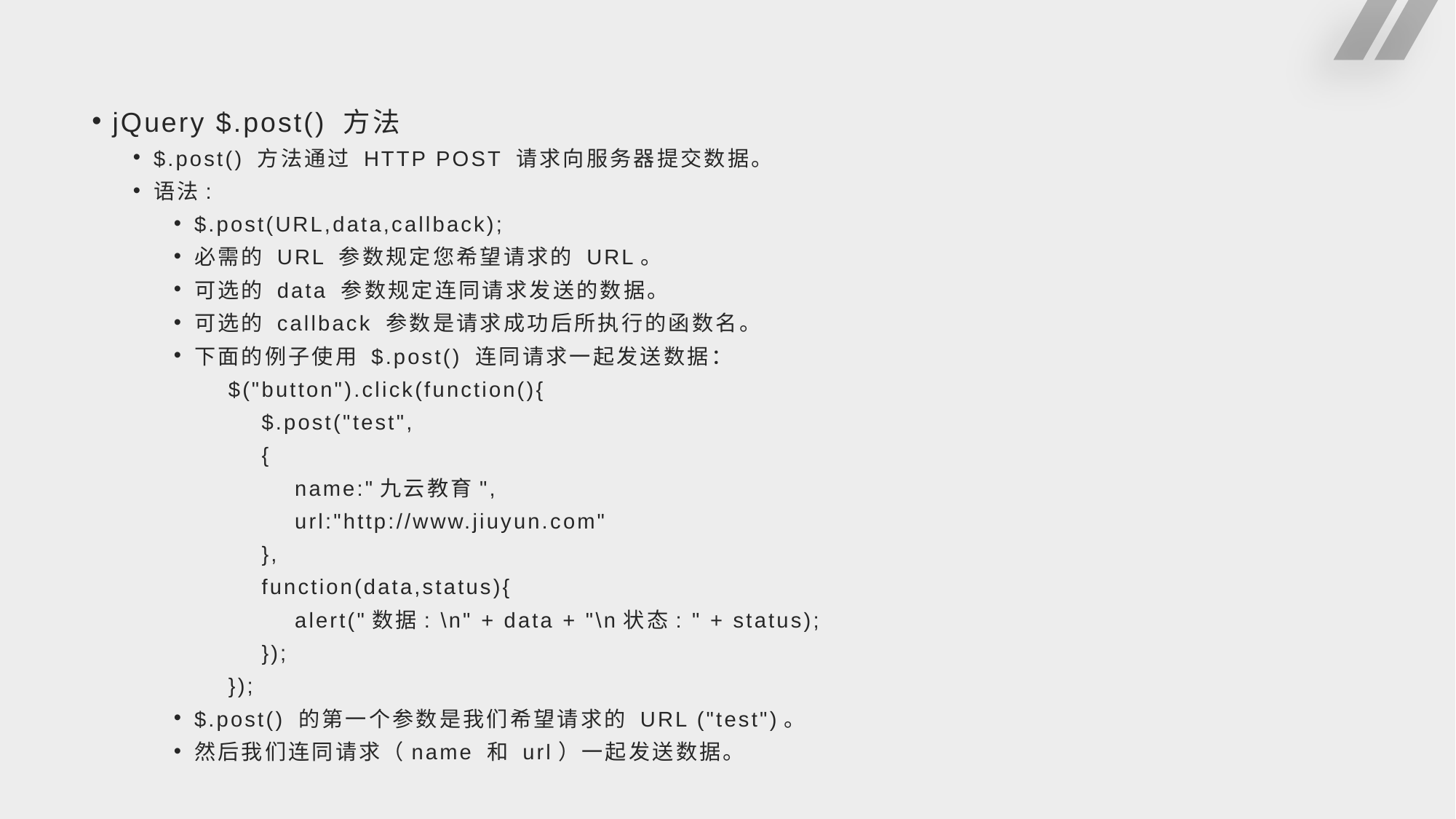

#
jQuery $.post() 方法
$.post() 方法通过 HTTP POST 请求向服务器提交数据。
语法:
$.post(URL,data,callback);
必需的 URL 参数规定您希望请求的 URL。
可选的 data 参数规定连同请求发送的数据。
可选的 callback 参数是请求成功后所执行的函数名。
下面的例子使用 $.post() 连同请求一起发送数据：
$("button").click(function(){
    $.post("test",
    {
        name:"九云教育",
        url:"http://www.jiuyun.com"
    },
    function(data,status){
        alert("数据: \n" + data + "\n状态: " + status);
    });
});
$.post() 的第一个参数是我们希望请求的 URL ("test")。
然后我们连同请求（name 和 url）一起发送数据。